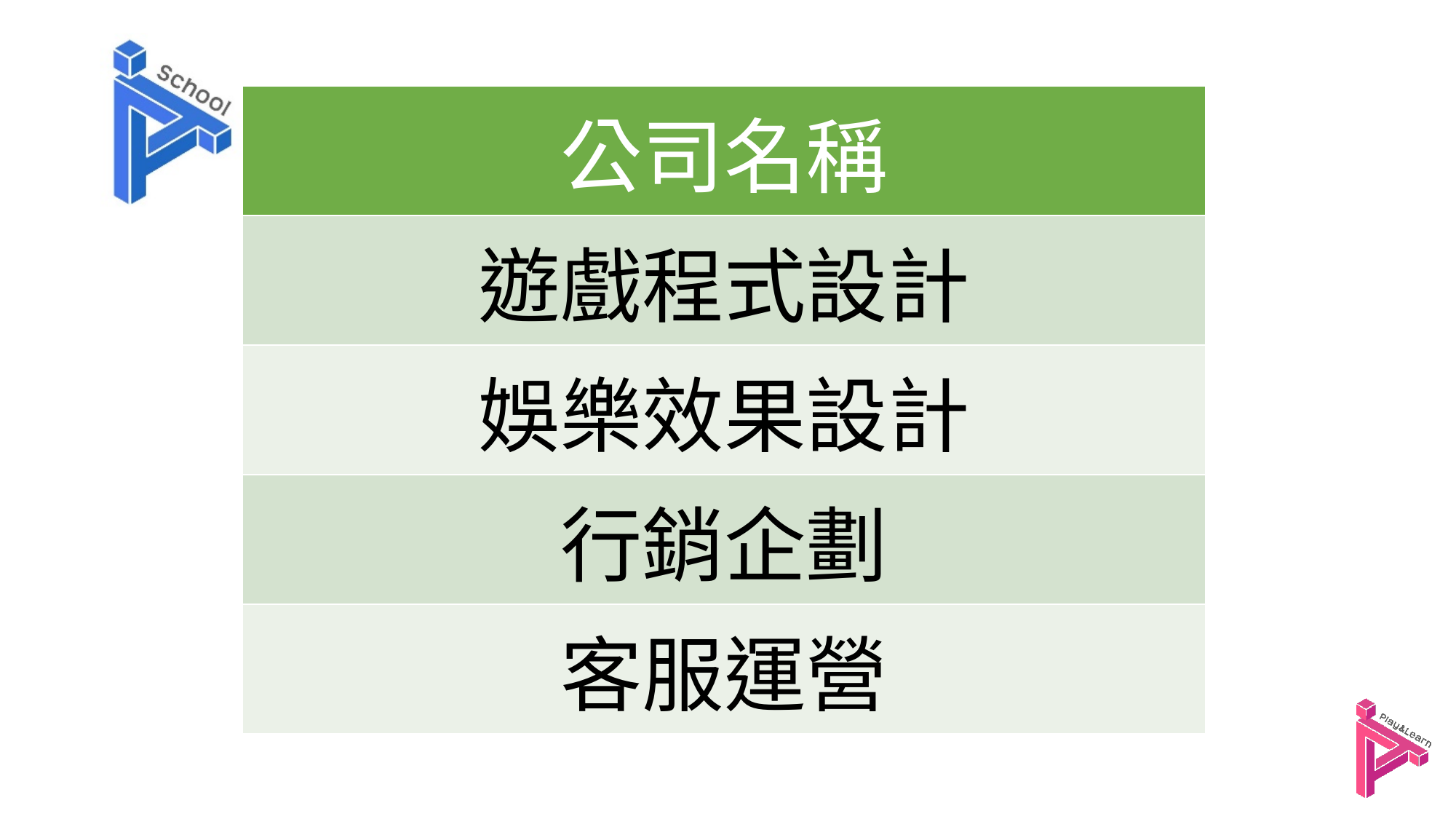

| 公司名稱 |
| --- |
| 遊戲程式設計 |
| 娛樂效果設計 |
| 行銷企劃 |
| 客服運營 |